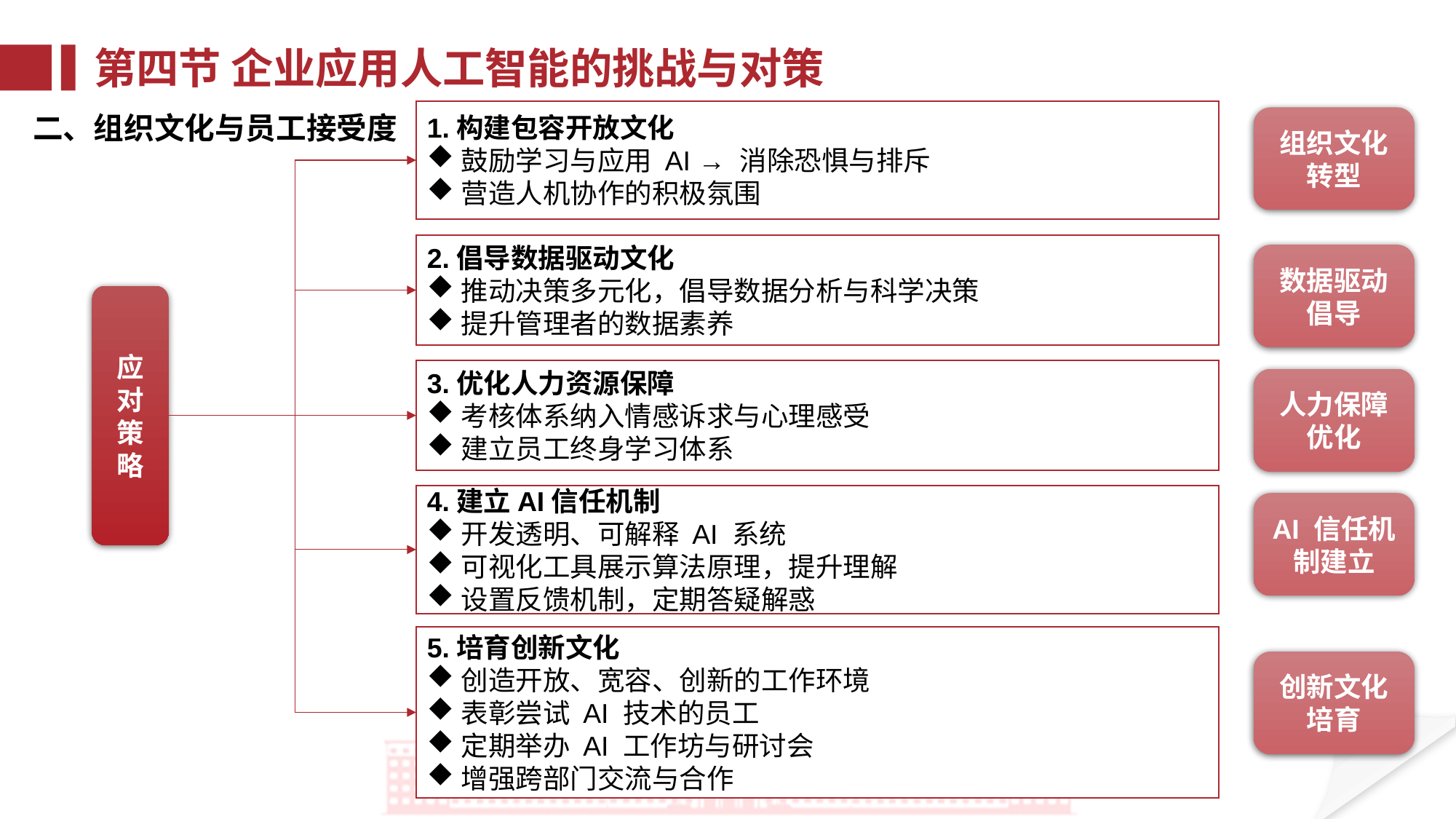

第四节 企业应用人工智能的挑战与对策
1.构建包容开放文化
鼓励学习与应用 AI → 消除恐惧与排斥
营造人机协作的积极氛围
二、组织文化与员工接受度
组织文化转型
2.倡导数据驱动文化
推动决策多元化，倡导数据分析与科学决策
提升管理者的数据素养
数据驱动倡导
应对策略
3.优化人力资源保障
考核体系纳入情感诉求与心理感受
建立员工终身学习体系
人力保障优化
4.建立AI信任机制
开发透明、可解释 AI 系统
可视化工具展示算法原理，提升理解
设置反馈机制，定期答疑解惑
AI 信任机制建立
5.培育创新文化
创造开放、宽容、创新的工作环境
表彰尝试 AI 技术的员工
定期举办 AI 工作坊与研讨会
增强跨部门交流与合作
创新文化培育